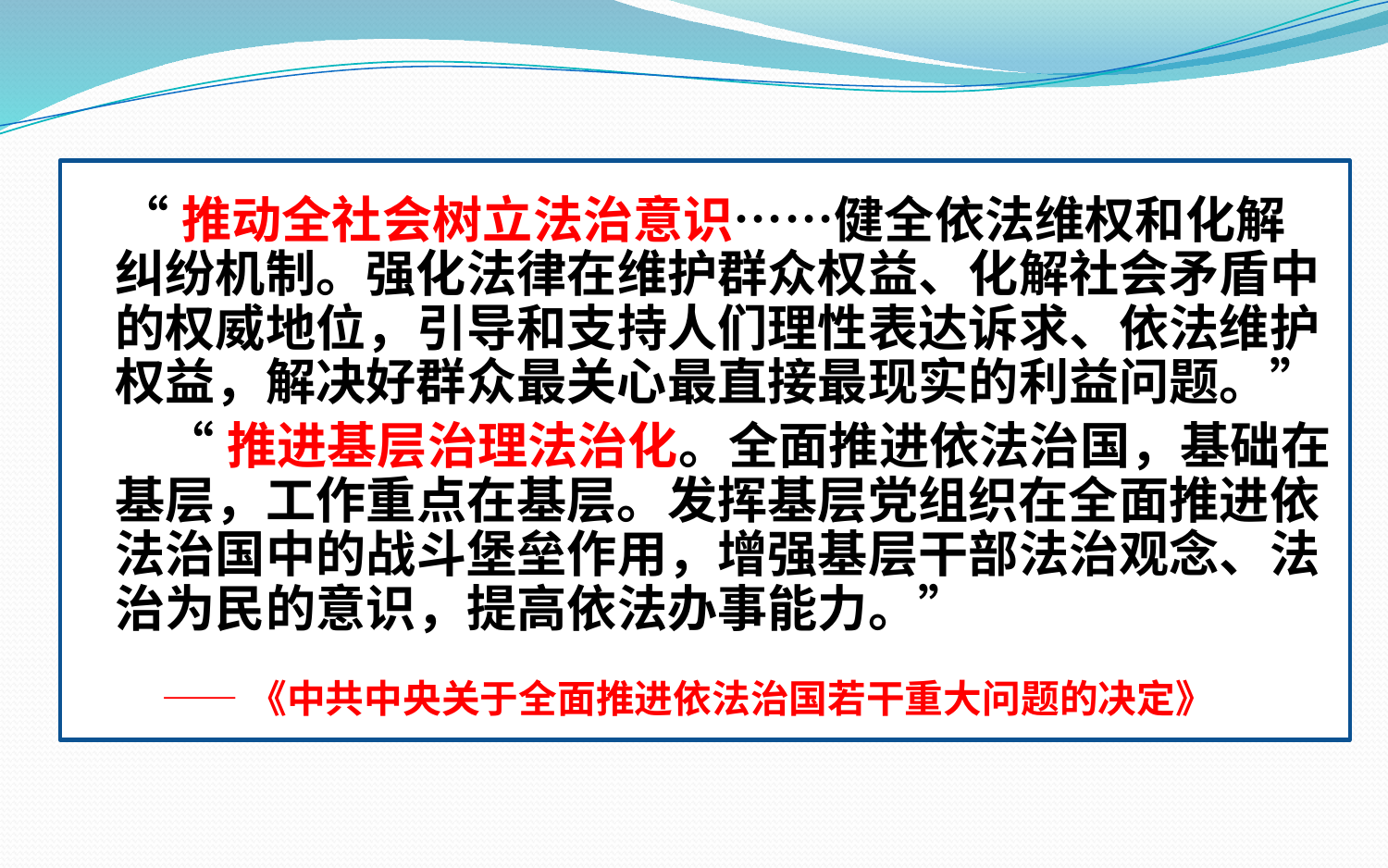

“推动全社会树立法治意识……健全依法维权和化解纠纷机制。强化法律在维护群众权益、化解社会矛盾中的权威地位，引导和支持人们理性表达诉求、依法维护权益，解决好群众最关心最直接最现实的利益问题。”
        “推进基层治理法治化。全面推进依法治国，基础在基层，工作重点在基层。发挥基层党组织在全面推进依法治国中的战斗堡垒作用，增强基层干部法治观念、法治为民的意识，提高依法办事能力。”

          ——《中共中央关于全面推进依法治国若干重大问题的决定》